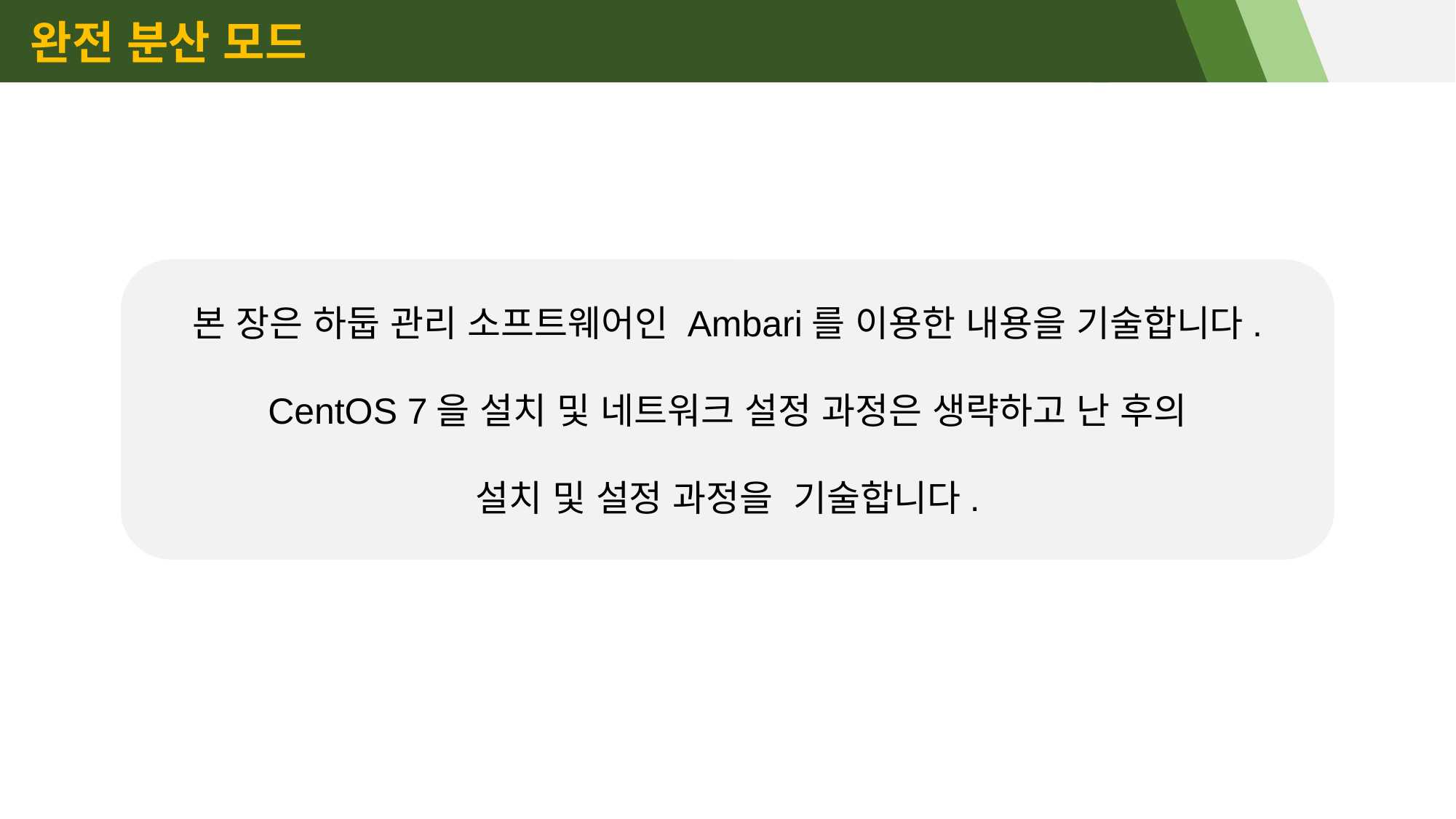

완전 분산 모드
본 장은 하둡 관리 소프트웨어인 Ambari를 이용한 내용을 기술합니다.

CentOS 7을 설치 및 네트워크 설정 과정은 생략하고 난 후의

설치 및 설정 과정을  기술합니다.